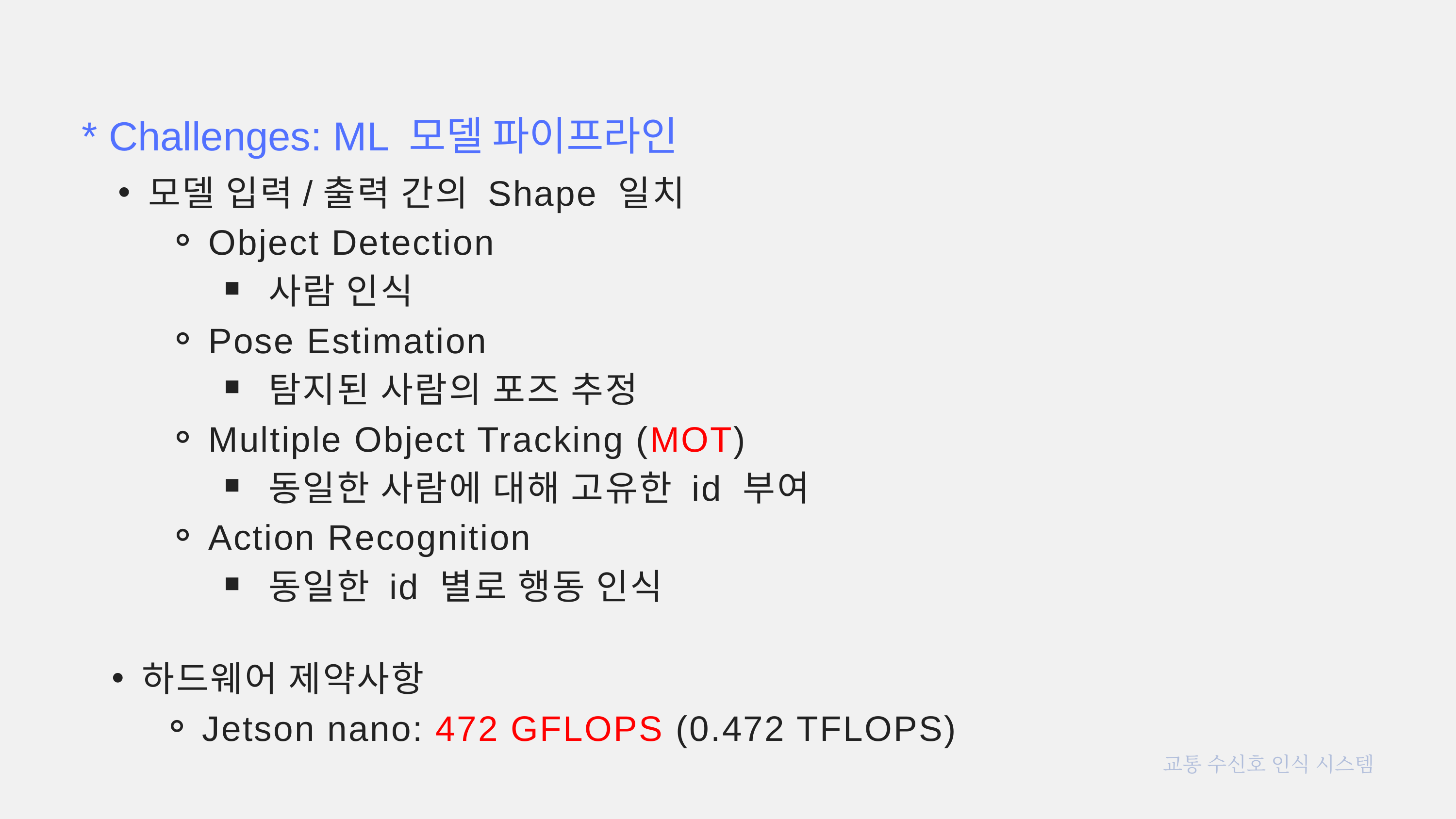

* Challenges: ML 모델 파이프라인
모델 입력/출력 간의 Shape 일치
Object Detection
사람 인식
Pose Estimation
탐지된 사람의 포즈 추정
Multiple Object Tracking (MOT)
동일한 사람에 대해 고유한 id 부여
Action Recognition
동일한 id 별로 행동 인식
하드웨어 제약사항
Jetson nano: 472 GFLOPS (0.472 TFLOPS)
교통 수신호 인식 시스템